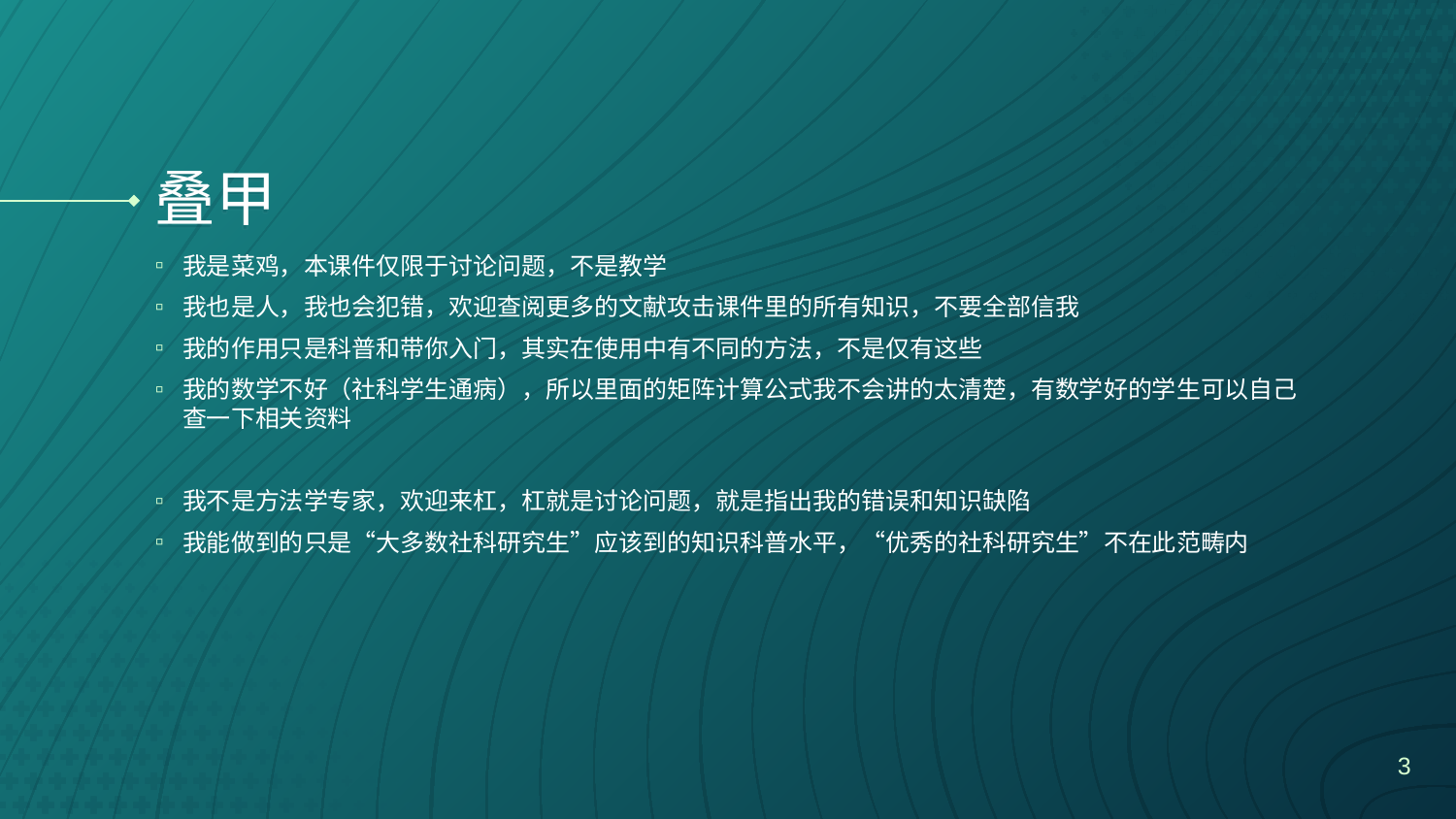

# 叠甲
我是菜鸡，本课件仅限于讨论问题，不是教学
我也是人，我也会犯错，欢迎查阅更多的文献攻击课件里的所有知识，不要全部信我
我的作用只是科普和带你入门，其实在使用中有不同的方法，不是仅有这些
我的数学不好（社科学生通病），所以里面的矩阵计算公式我不会讲的太清楚，有数学好的学生可以自己查一下相关资料

我不是方法学专家，欢迎来杠，杠就是讨论问题，就是指出我的错误和知识缺陷
我能做到的只是“大多数社科研究生”应该到的知识科普水平，“优秀的社科研究生”不在此范畴内
3